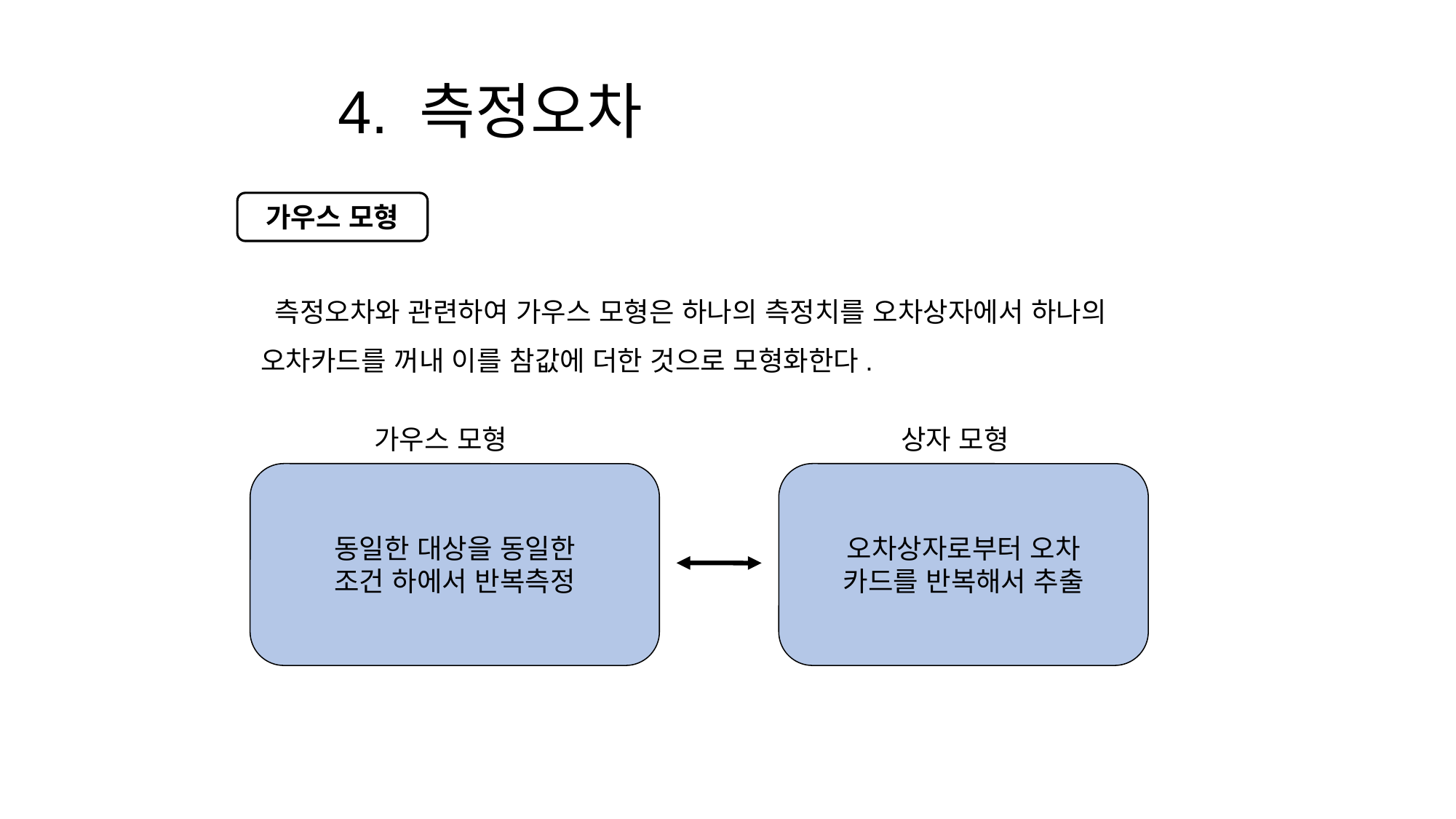

# 4. 측정오차
가우스 모형
 측정오차와 관련하여 가우스 모형은 하나의 측정치를 오차상자에서 하나의 오차카드를 꺼내 이를 참값에 더한 것으로 모형화한다.
가우스 모형
동일한 대상을 동일한
조건 하에서 반복측정
오차상자로부터 오차
카드를 반복해서 추출

상자 모형